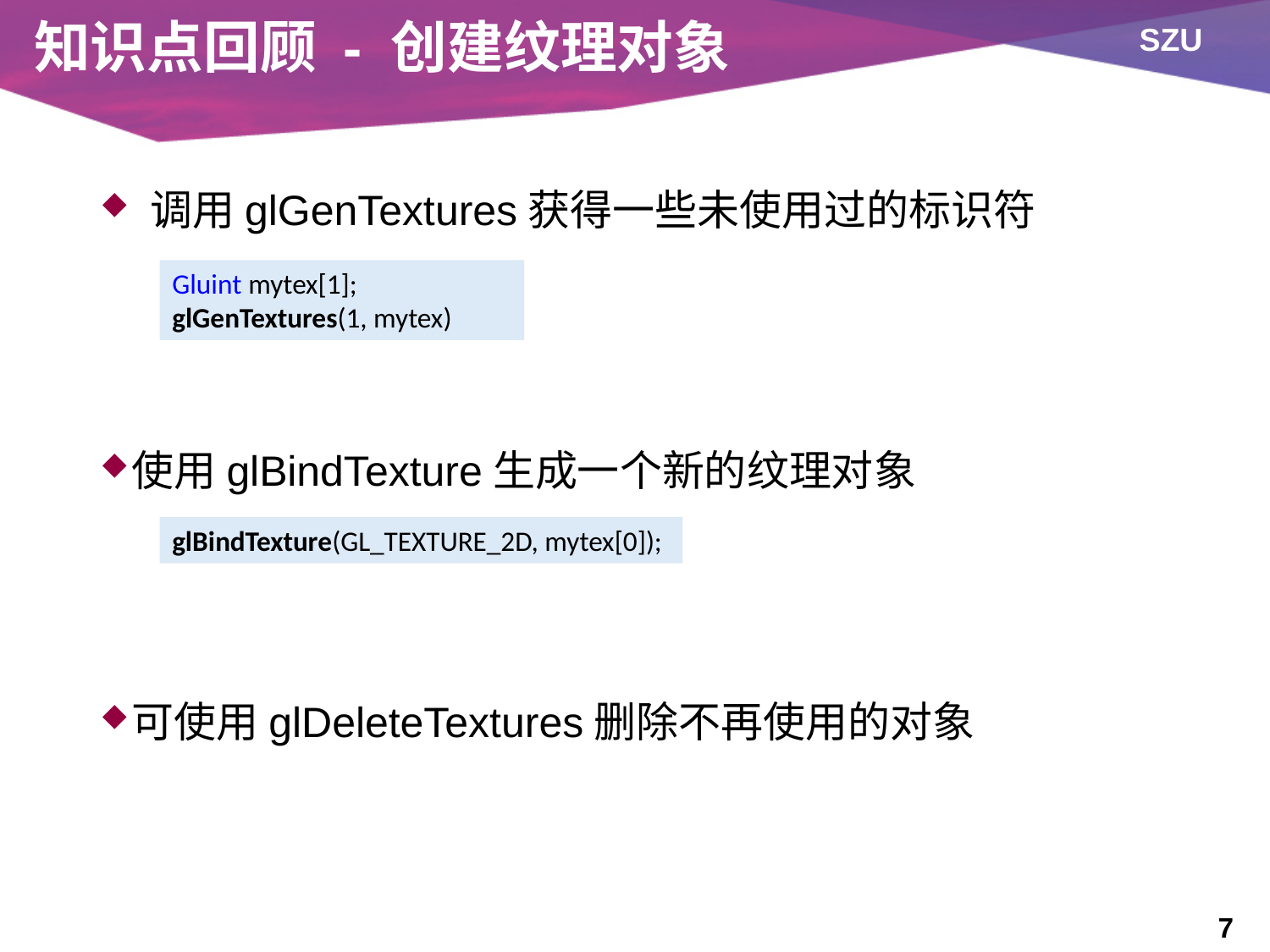

# 知识点回顾 - 创建纹理对象
调用glGenTextures获得一些未使用过的标识符

使用glBindTexture生成一个新的纹理对象

可使用glDeleteTextures删除不再使用的对象
Gluint mytex[1];
glGenTextures(1, mytex)
glBindTexture(GL_TEXTURE_2D, mytex[0]);
7